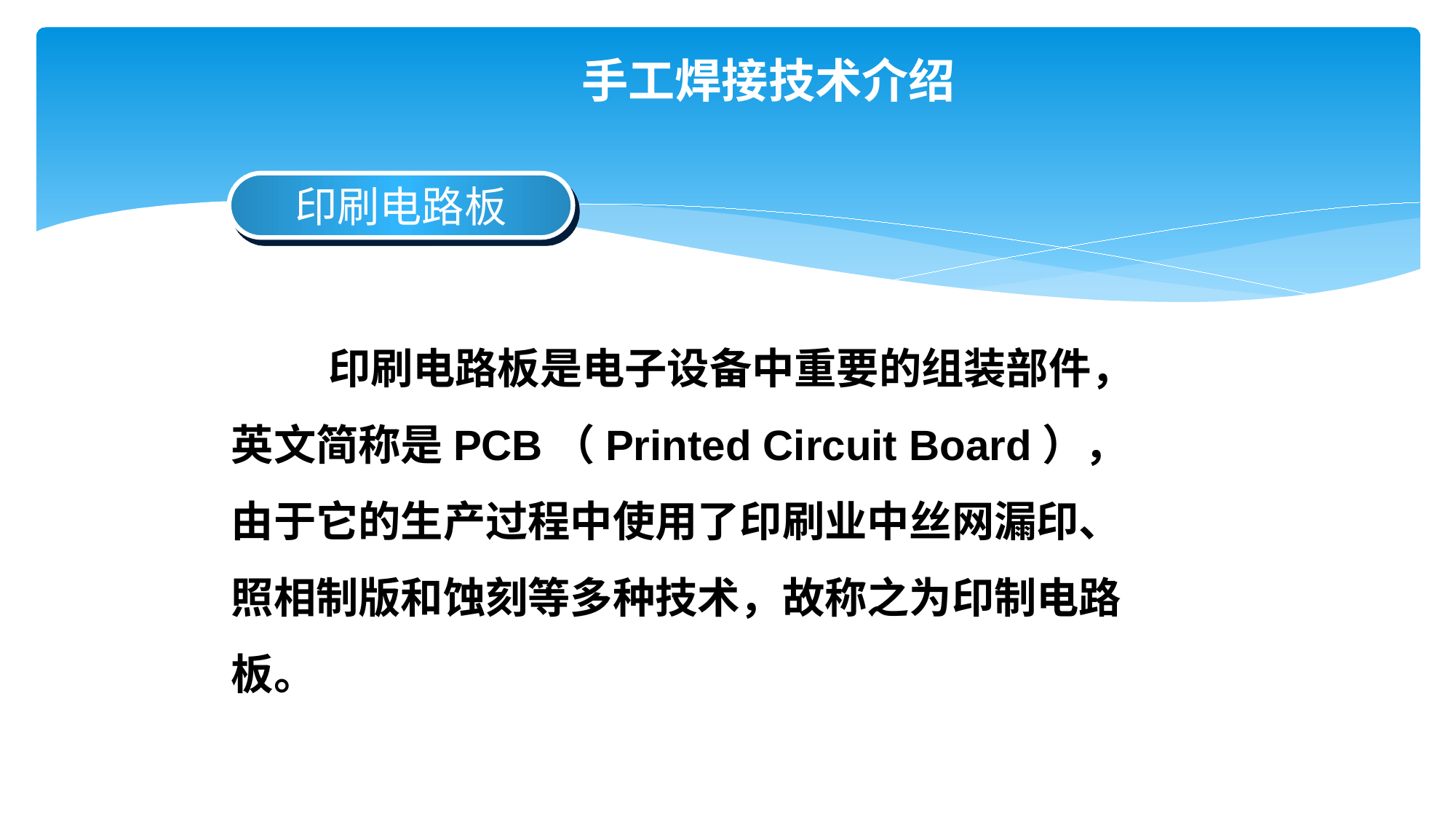

# 手工焊接技术介绍
印刷电路板
         印刷电路板是电子设备中重要的组装部件，英文简称是PCB（Printed Circuit Board），由于它的生产过程中使用了印刷业中丝网漏印、照相制版和蚀刻等多种技术，故称之为印制电路板。